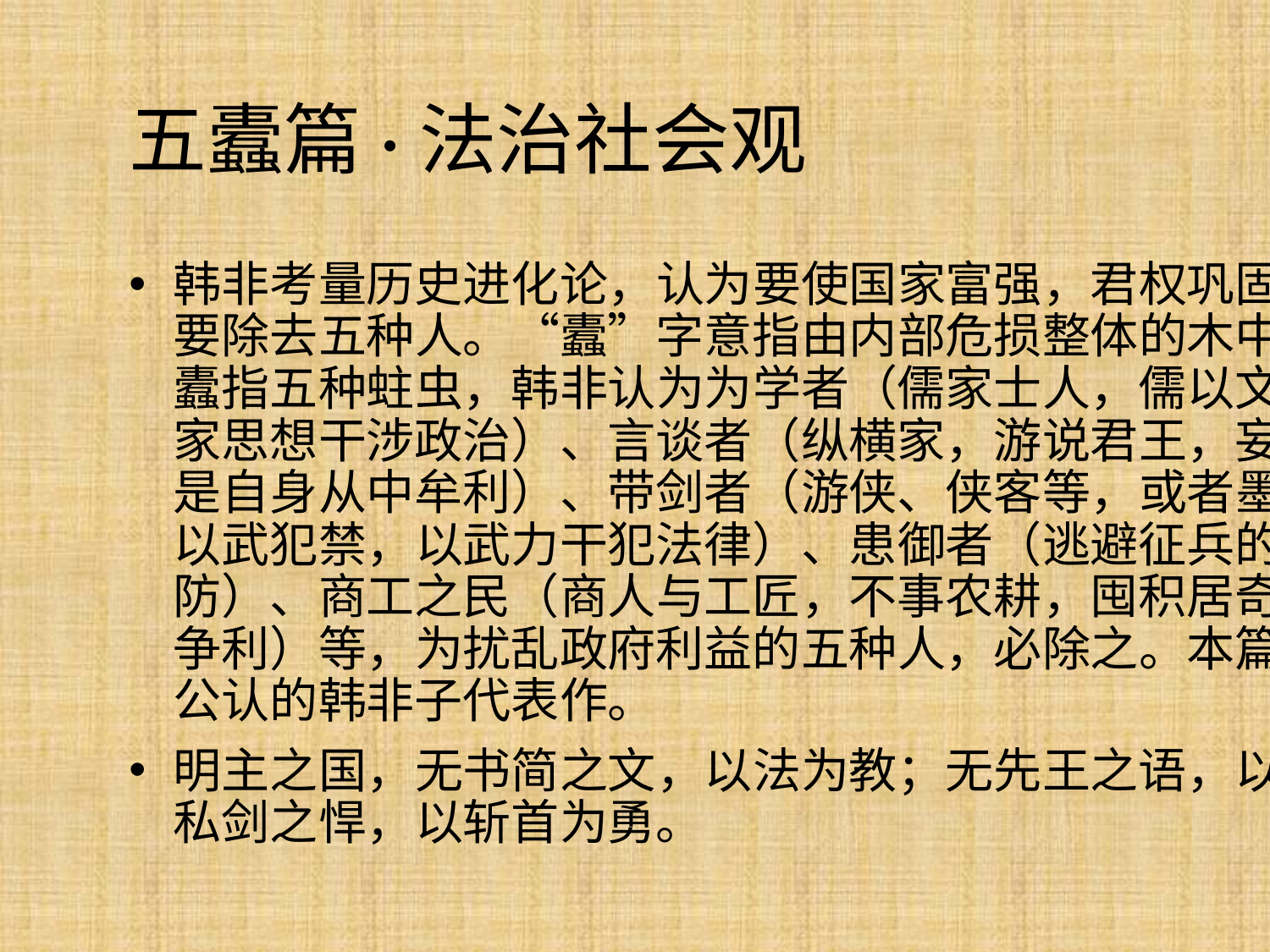

# 五蠹篇·法治社会观
韩非考量历史进化论，认为要使国家富强，君权巩固，政府一定要除去五种人。“蠹”字意指由内部危损整体的木中之蛀虫，五蠹指五种蛀虫，韩非认为为学者（儒家士人，儒以文乱法，以儒家思想干涉政治）、言谈者（纵横家，游说君王，妄谈外交，却是自身从中牟利）、带剑者（游侠、侠客等，或者墨家钜子，侠以武犯禁，以武力干犯法律）、患御者（逃避征兵的人，影响国防）、商工之民（商人与工匠，不事农耕，囤积居奇，并与农民争利）等，为扰乱政府利益的五种人，必除之。本篇亦为历史上公认的韩非子代表作。
明主之国，无书简之文，以法为教；无先王之语，以吏为师；无私剑之悍，以斩首为勇。